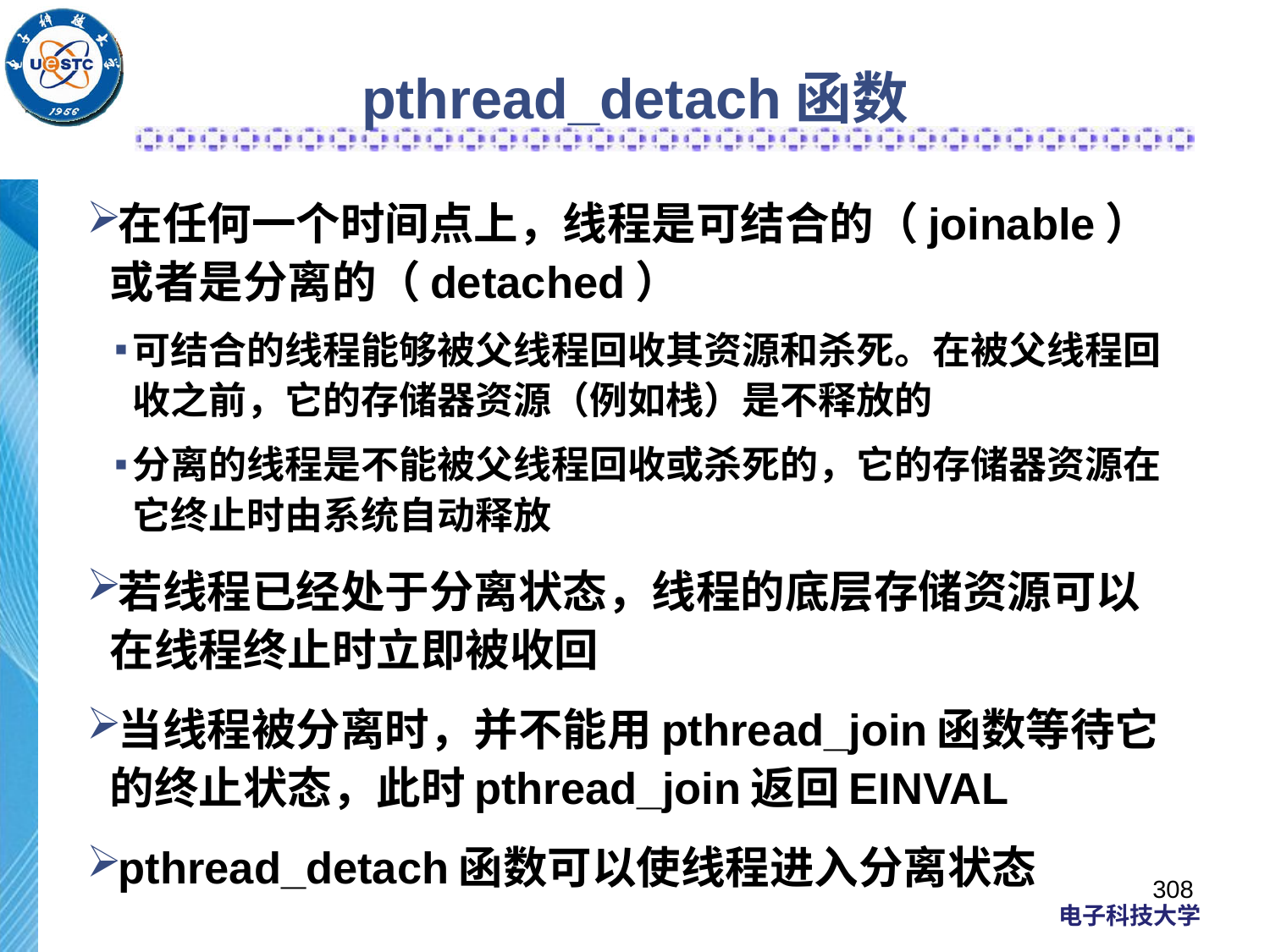

# pthread_detach函数
在任何一个时间点上，线程是可结合的（joinable）或者是分离的（detached）
可结合的线程能够被父线程回收其资源和杀死。在被父线程回收之前，它的存储器资源（例如栈）是不释放的
分离的线程是不能被父线程回收或杀死的，它的存储器资源在它终止时由系统自动释放
若线程已经处于分离状态，线程的底层存储资源可以在线程终止时立即被收回
当线程被分离时，并不能用pthread_join函数等待它的终止状态，此时pthread_join返回EINVAL
pthread_detach函数可以使线程进入分离状态
308